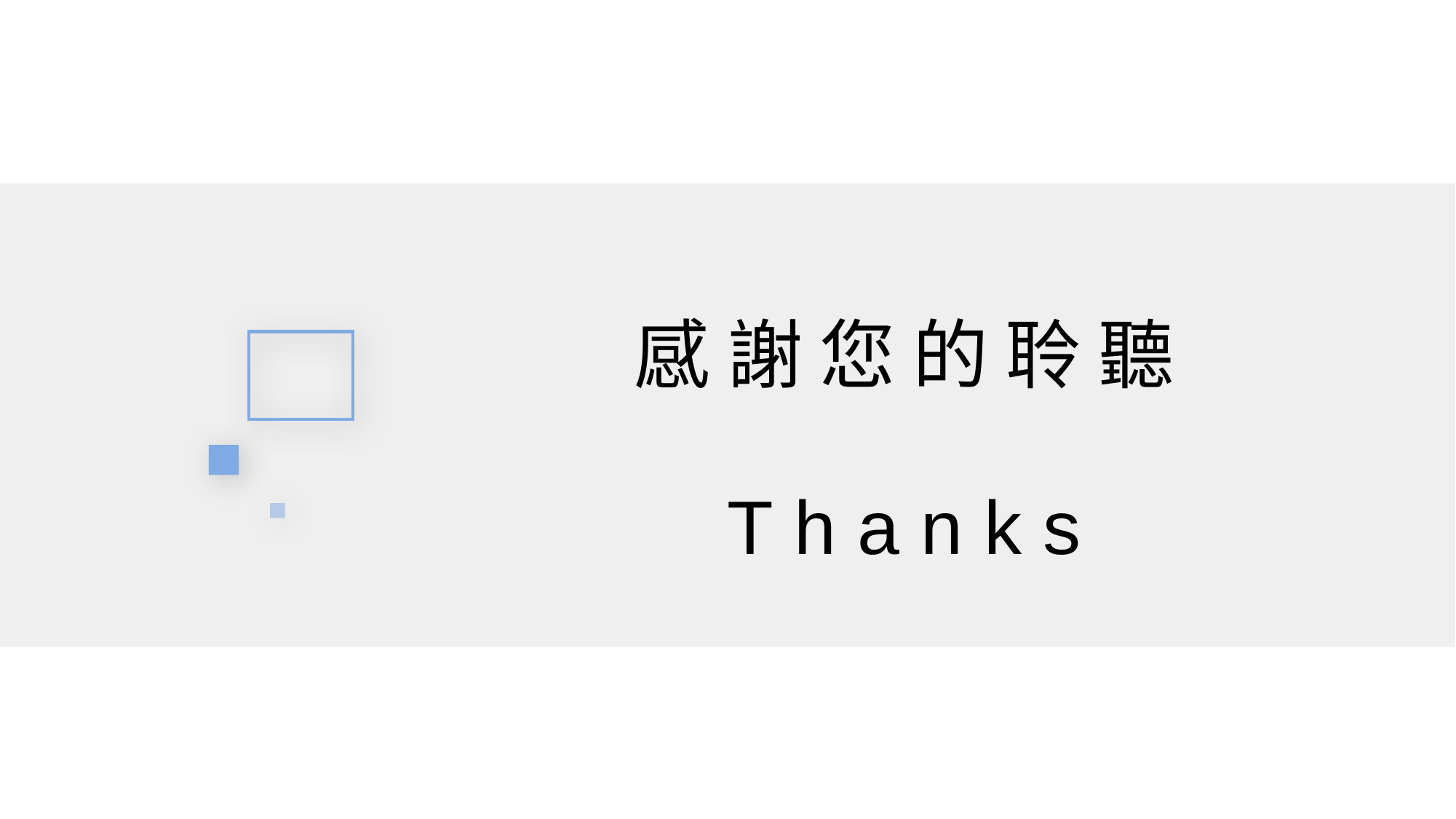

感 謝 您 的 聆 聽

T h a n k s